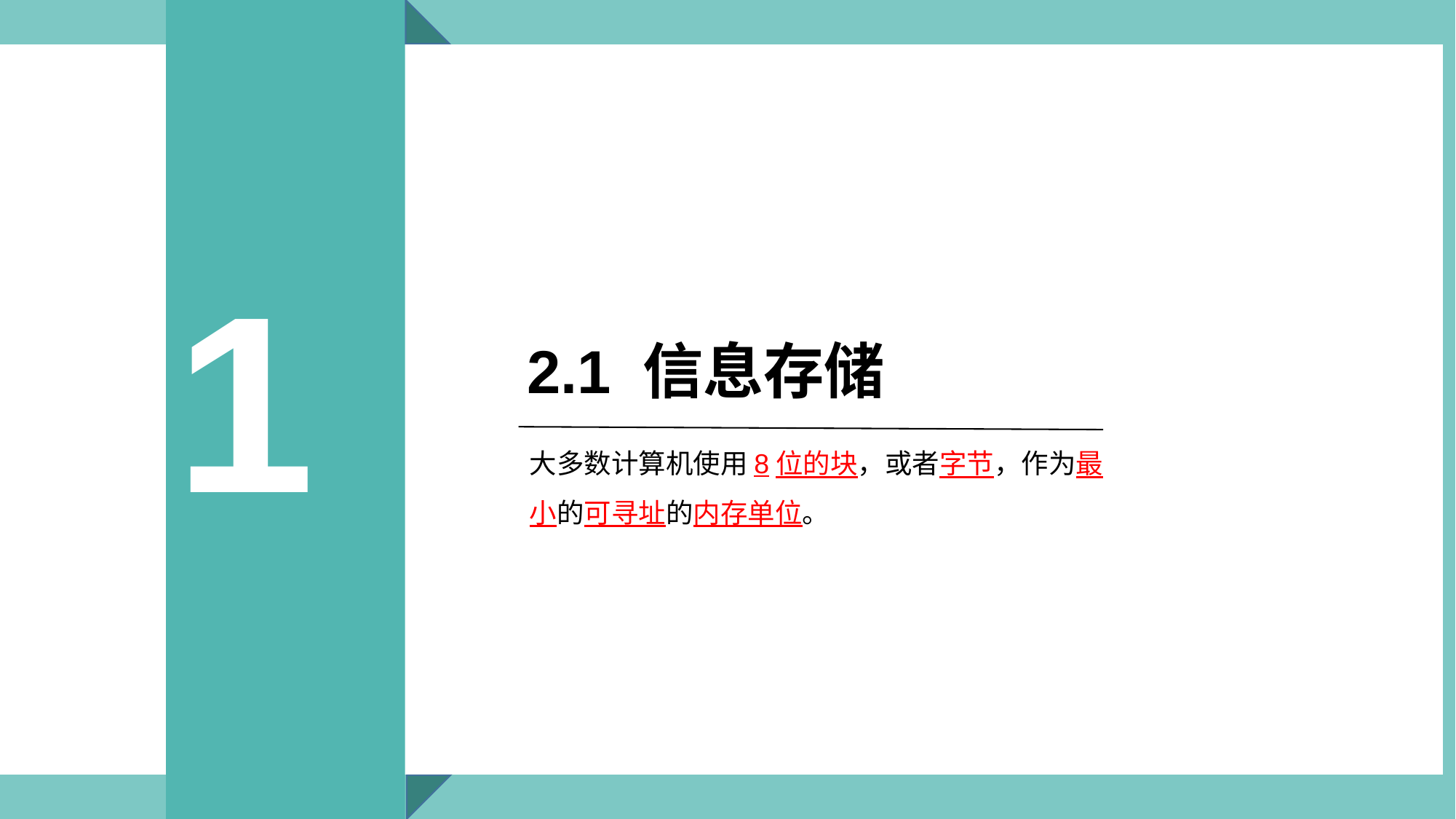

1
2.1 信息存储
大多数计算机使用8位的块，或者字节，作为最小的可寻址的内存单位。